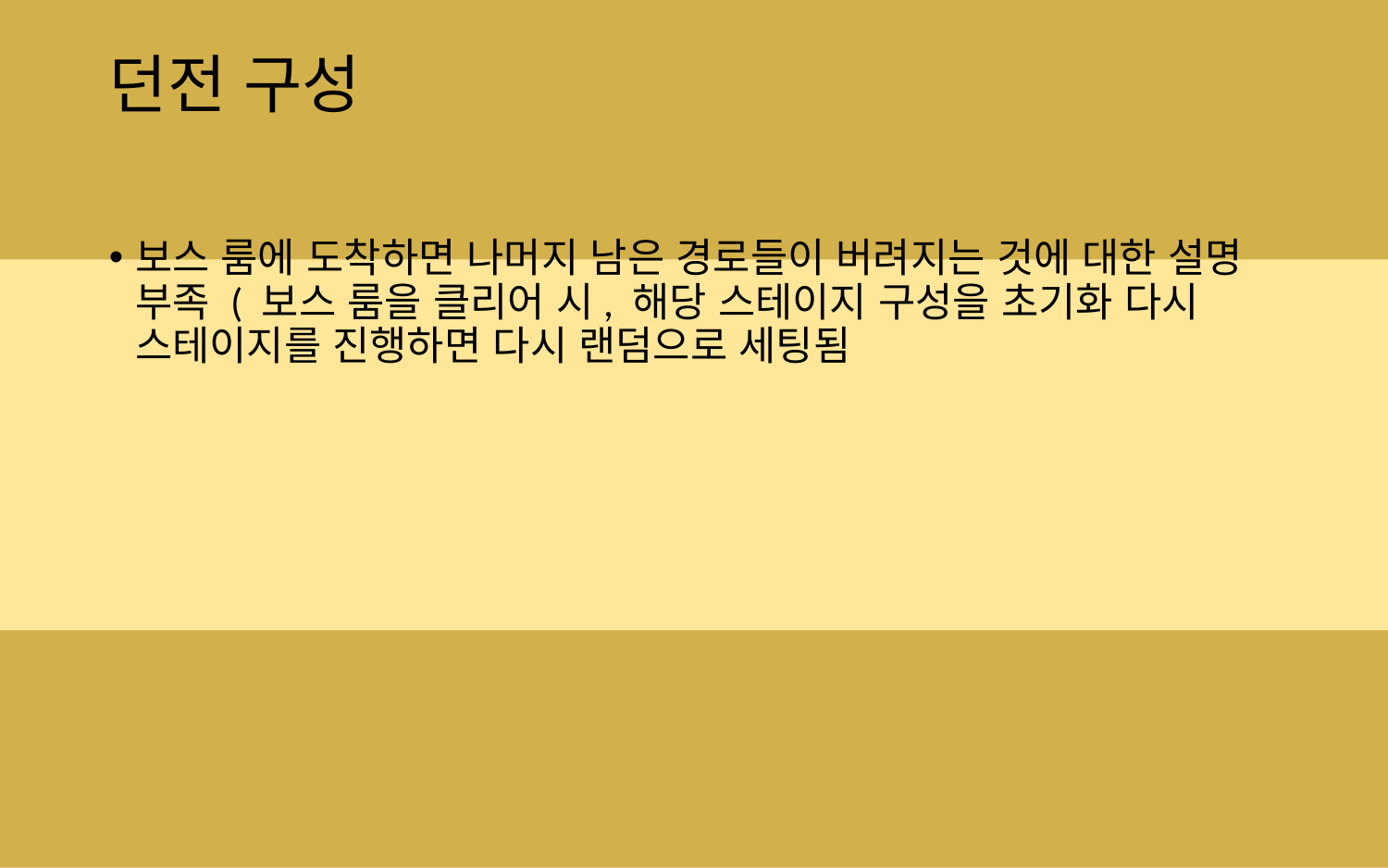

# 던전 구성
보스 룸에 도착하면 나머지 남은 경로들이 버려지는 것에 대한 설명 부족 ( 보스 룸을 클리어 시, 해당 스테이지 구성을 초기화 다시 스테이지를 진행하면 다시 랜덤으로 세팅됨